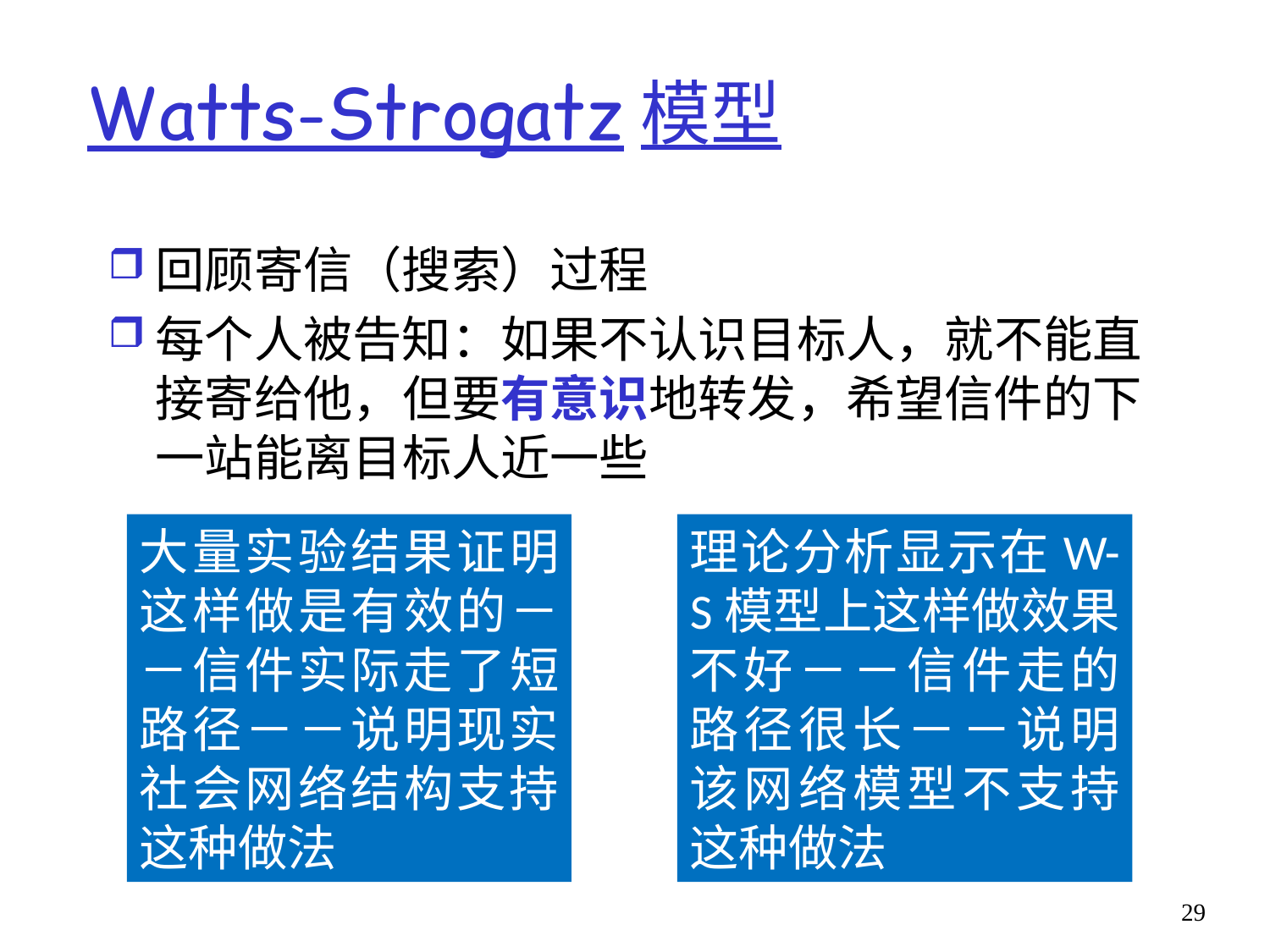

# Watts-Strogatz模型
回顾寄信（搜索）过程
每个人被告知：如果不认识目标人，就不能直接寄给他，但要有意识地转发，希望信件的下一站能离目标人近一些
大量实验结果证明这样做是有效的－－信件实际走了短路径－－说明现实社会网络结构支持这种做法
理论分析显示在W-S模型上这样做效果不好－－信件走的路径很长－－说明该网络模型不支持这种做法
29